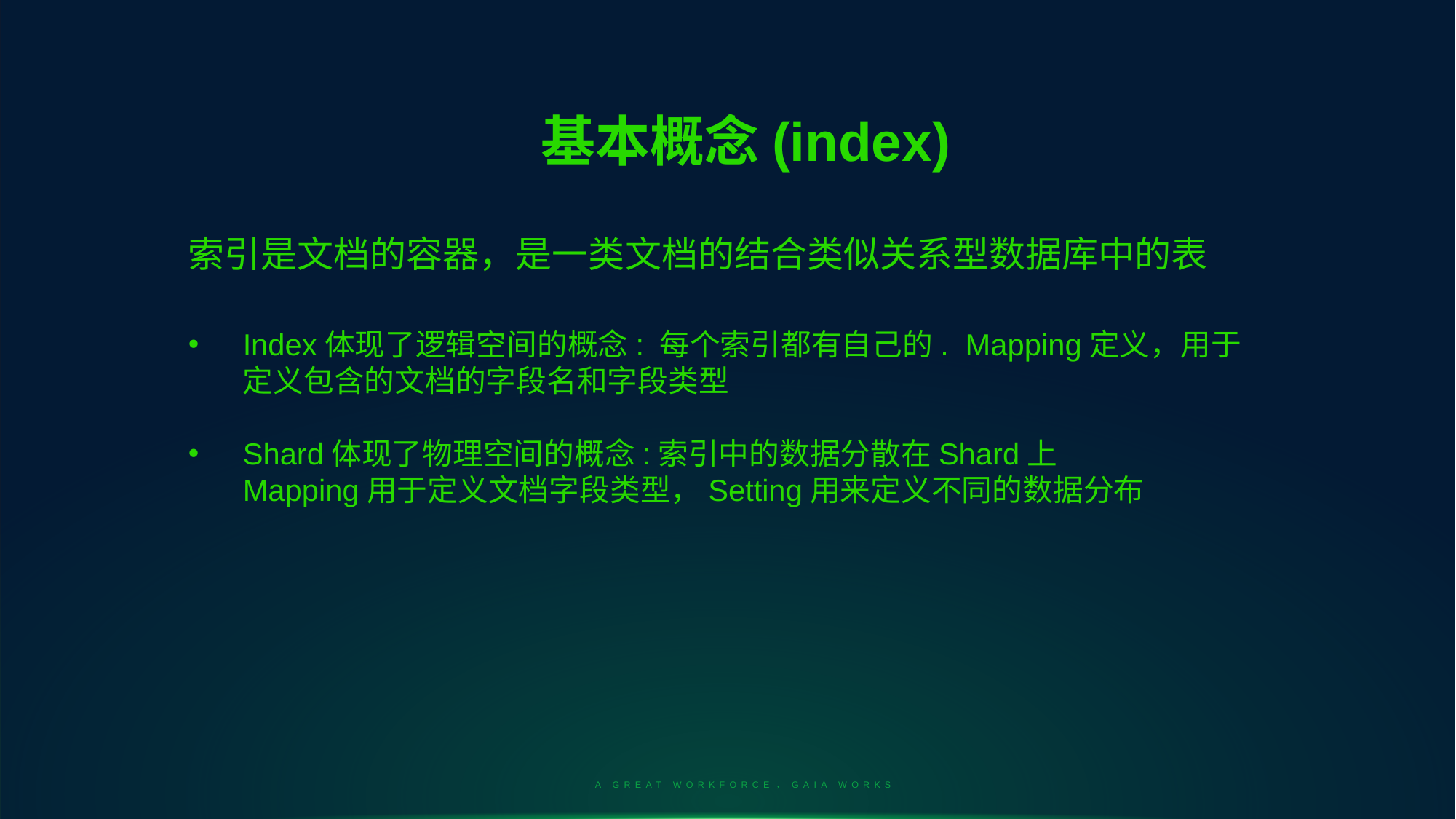

基本概念(index)
索引是文档的容器，是一类文档的结合类似关系型数据库中的表

Index体现了逻辑空间的概念: 每个索引都有自己的.  Mapping定义，用于定义包含的文档的字段名和字段类型

Shard体现了物理空间的概念:索引中的数据分散在Shard上
Mapping用于定义文档字段类型，Setting用来定义不同的数据分布